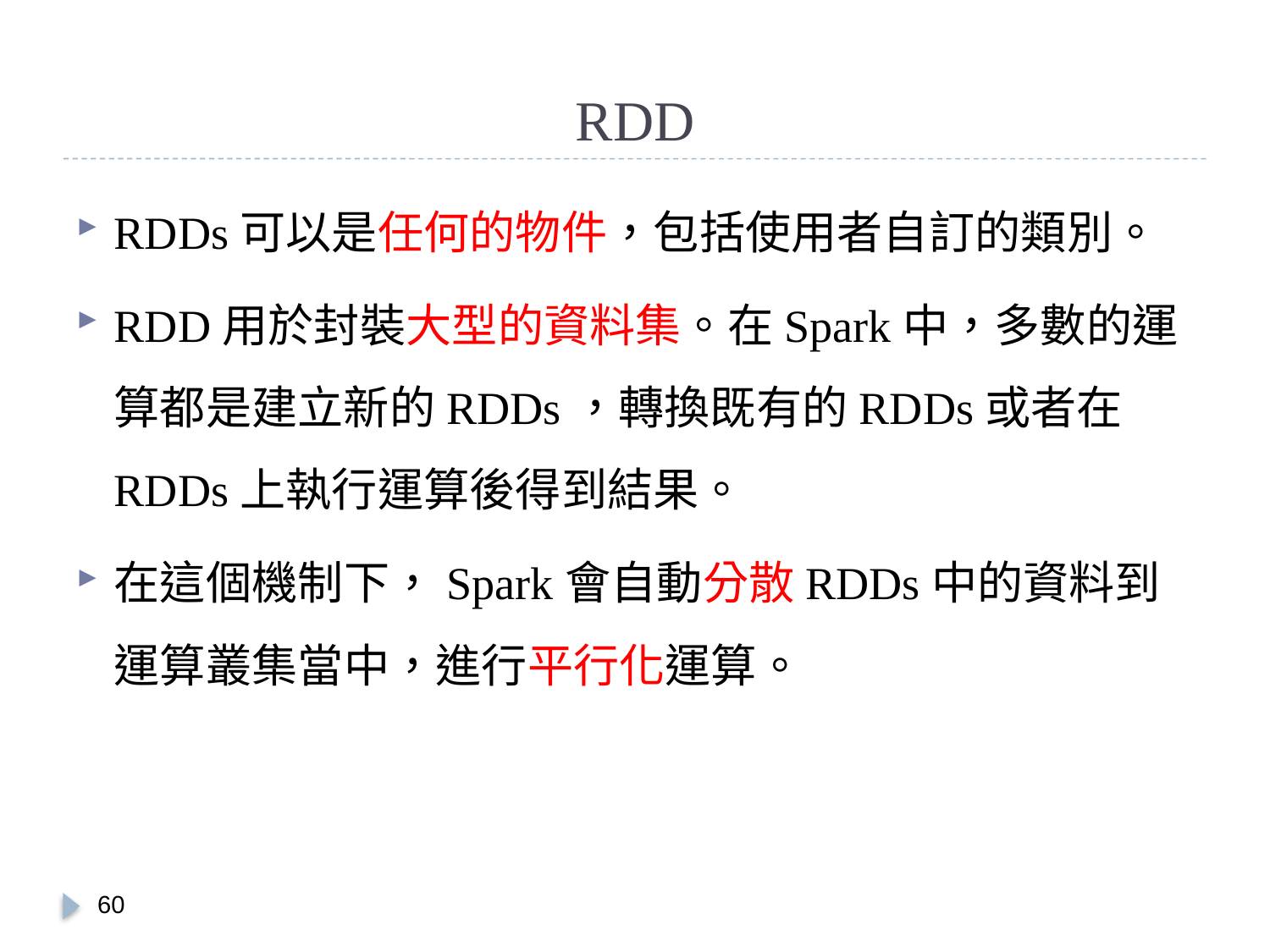

# RDD
RDDs可以是任何的物件，包括使用者自訂的類別。
RDD用於封裝大型的資料集。在Spark中，多數的運算都是建立新的RDDs，轉換既有的RDDs或者在RDDs上執行運算後得到結果。
在這個機制下，Spark會自動分散RDDs中的資料到運算叢集當中，進行平行化運算。

60